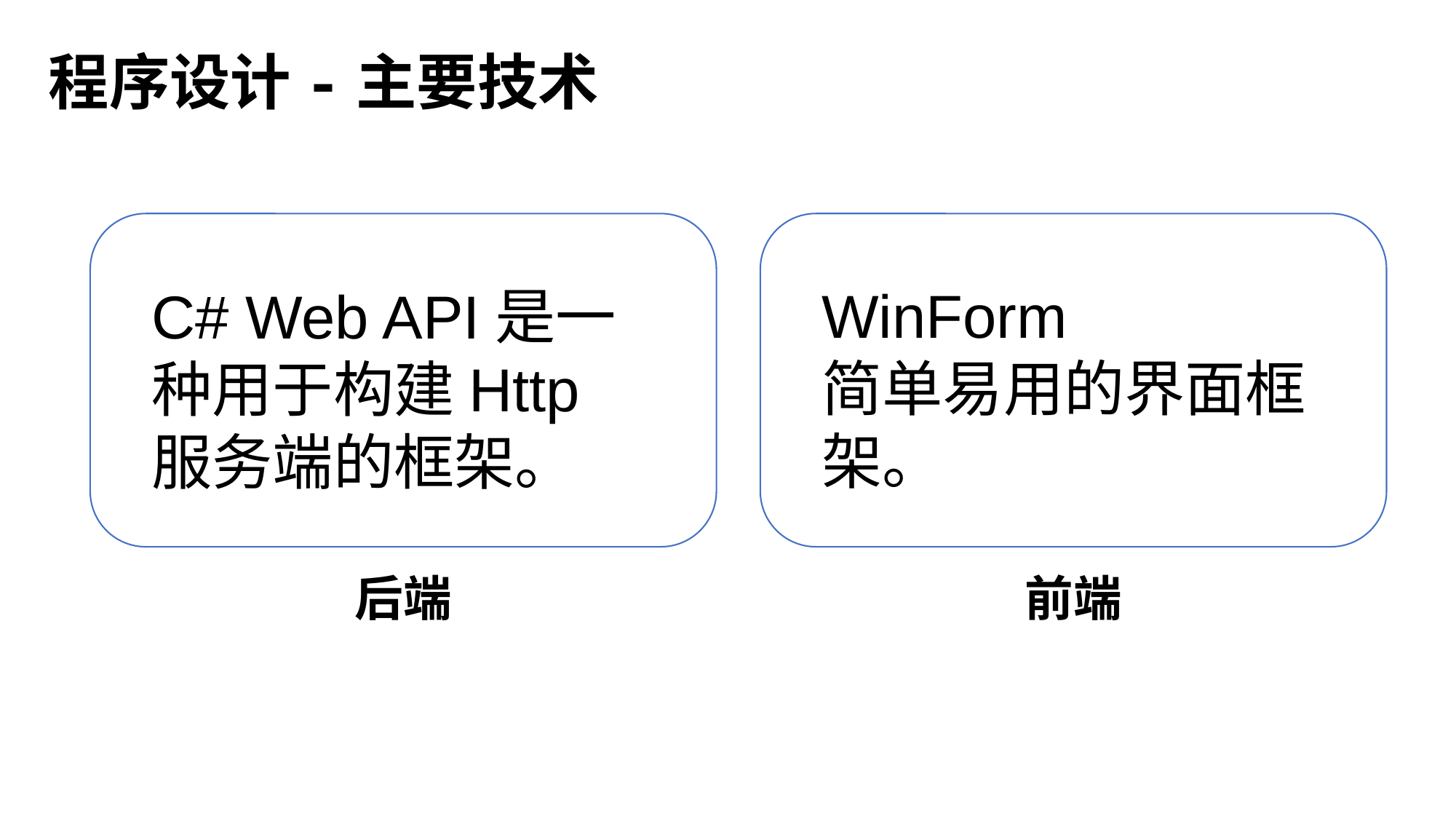

程序设计-主要技术

WinForm
简单易用的界面框架。
C# Web API是一种用于构建Http服务端的框架。
后端
前端